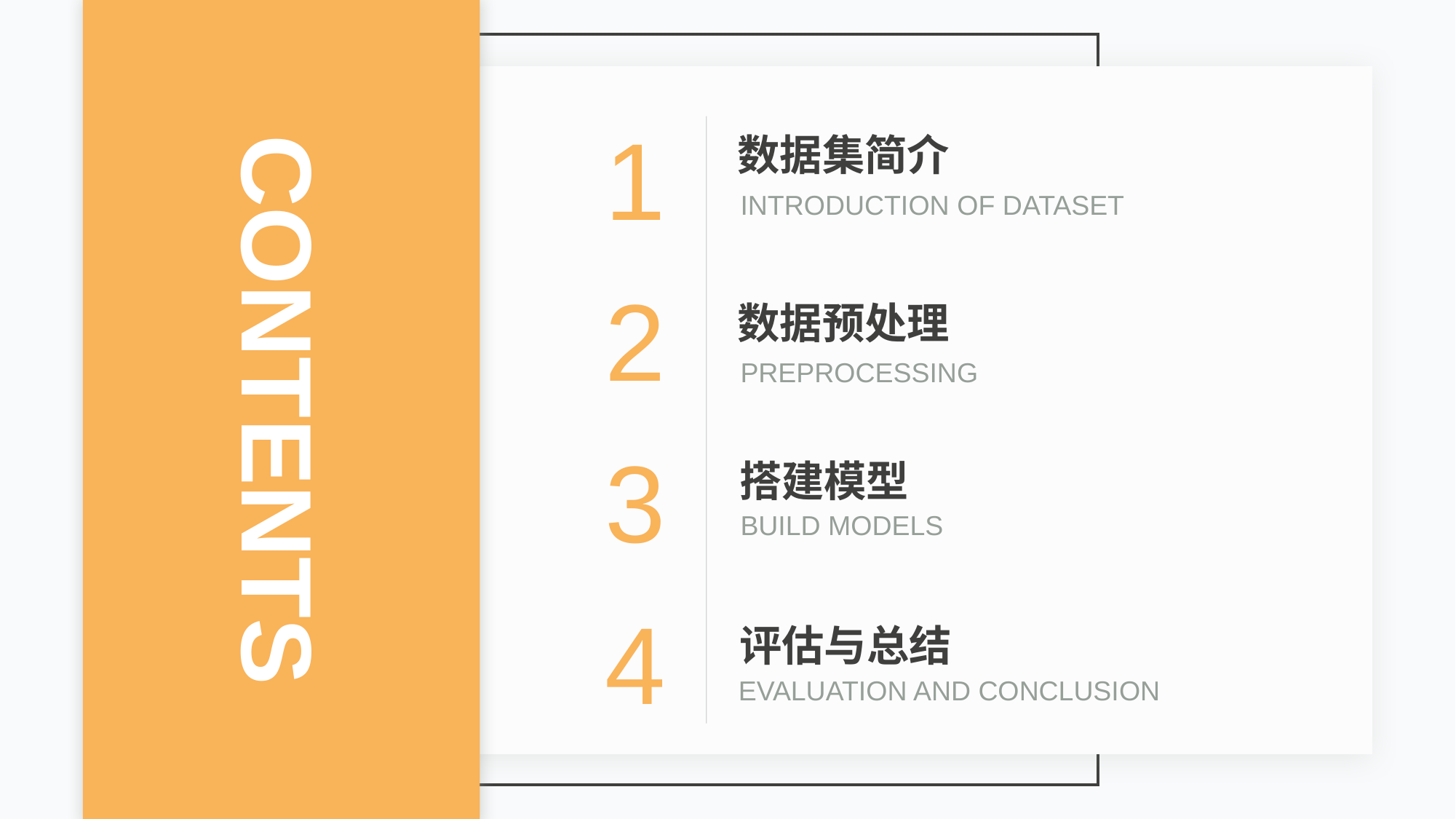

1
数据集简介
INTRODUCTION OF DATASET
2
数据预处理
PREPROCESSING
CONTENTS
3
搭建模型
BUILD MODELS
4
评估与总结
EVALUATION AND CONCLUSION